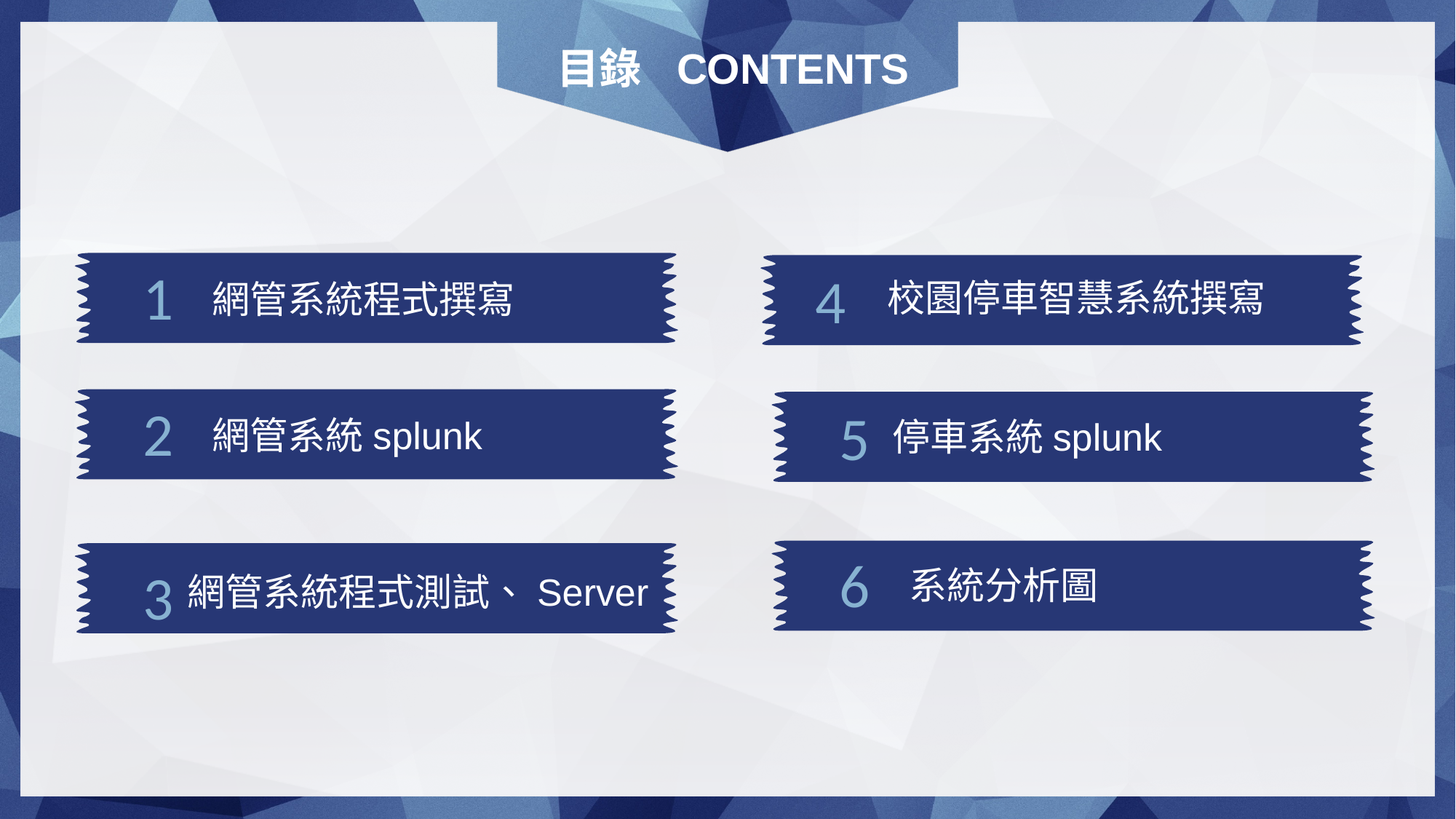

目錄
CONTENTS

1
網管系統程式撰寫

4
校園停車智慧系統撰寫

2
網管系統splunk

5
停車系統splunk

6
系統分析圖

3
網管系統程式測試、Server